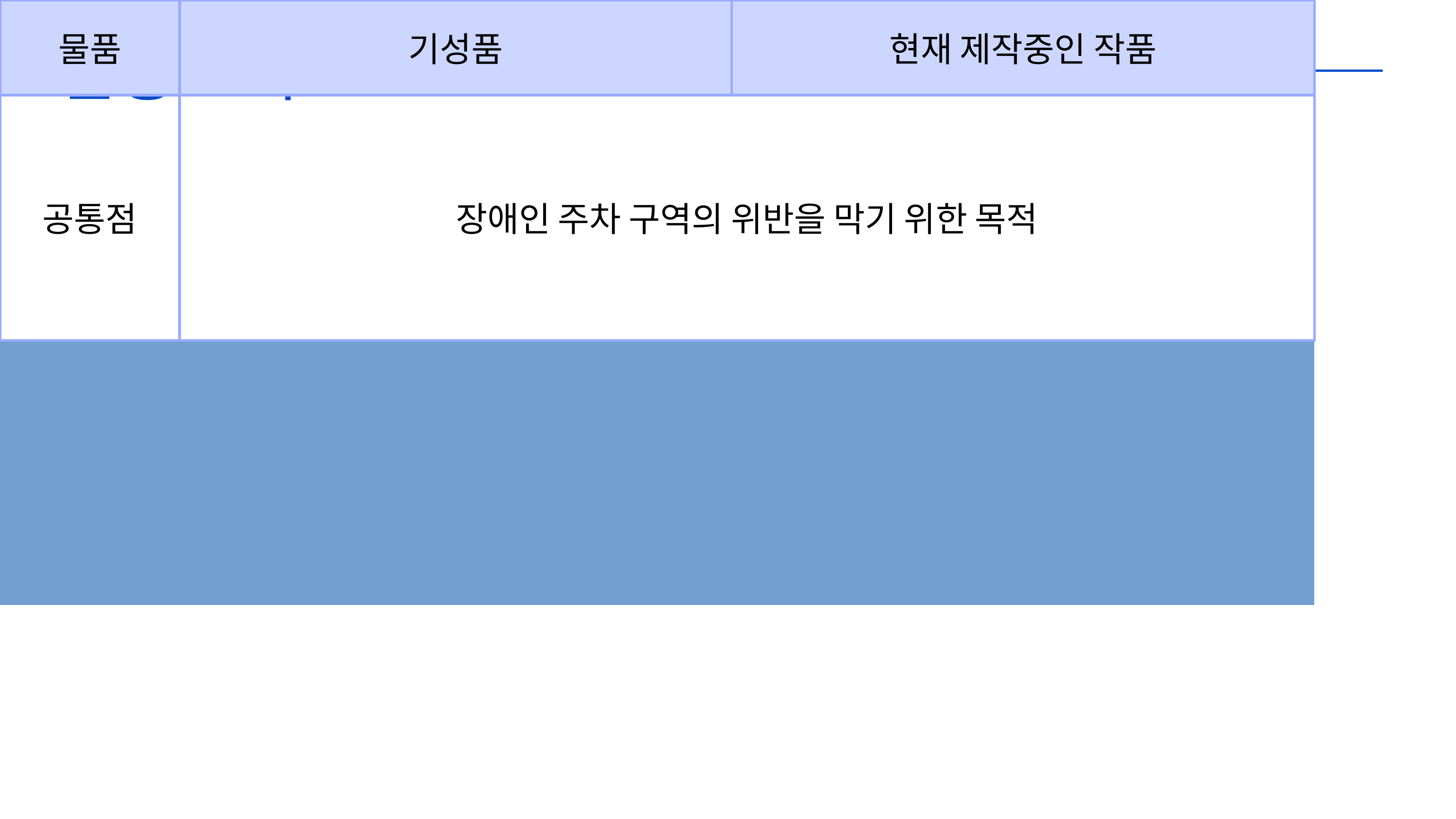

선행 조사

| 물품 | 기성품 | 현재 제작중인 작품 |
| --- | --- | --- |
| 공통점 | 장애인 주차 구역의 위반을 막기 위한 목적 | 장애인 주차 구역의 위반을 막기 위한 목적 |
| 공통점 | 장애인 주차 구역의 위반을 막기 위한 목적 | 장애인 주차 구역의 위반을 막기 위한 목적 |
| 공통점 | 장애인 주차 구역의 위반을 막기 위한 목적 | 장애인 주차 구역의 위반을 막기 위한 목적 |
| 공통점 | 장애인 주차 구역의 위반을 막기 위한 목적 | 장애인 주차 구역의 위반을 막기 위한 목적 |
| 차이점 | 미리 등록한 번호로 식별 | 장애인 등록 카드로 인식 |
| 차이점 | 주차 후 경보를 통해 차단 | 차단기를 통해 미리 차단 |